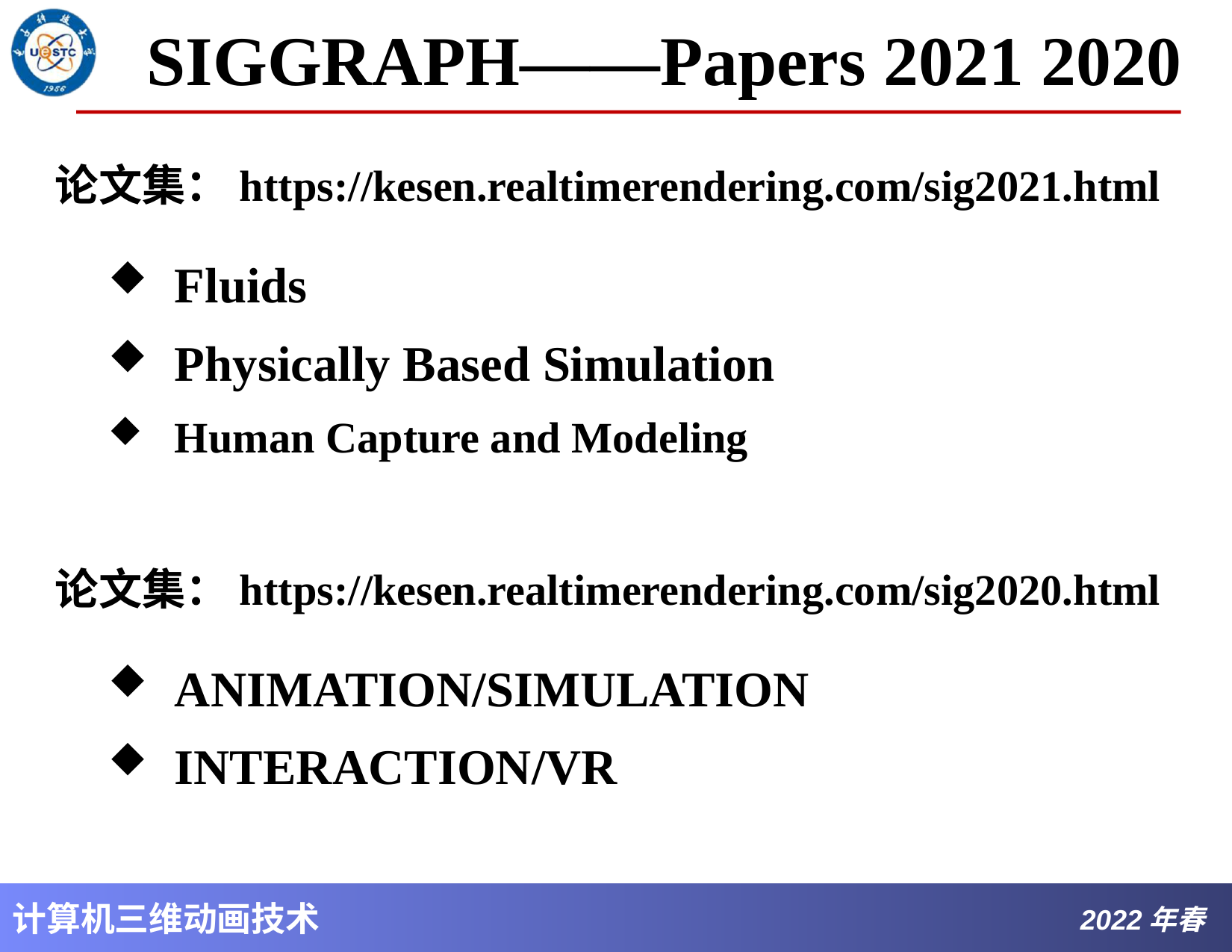

# SIGGRAPH——Papers 2021 2020
论文集：https://kesen.realtimerendering.com/sig2021.html
Fluids
Physically Based Simulation
Human Capture and Modeling
论文集：https://kesen.realtimerendering.com/sig2020.html
ANIMATION/SIMULATION
INTERACTION/VR